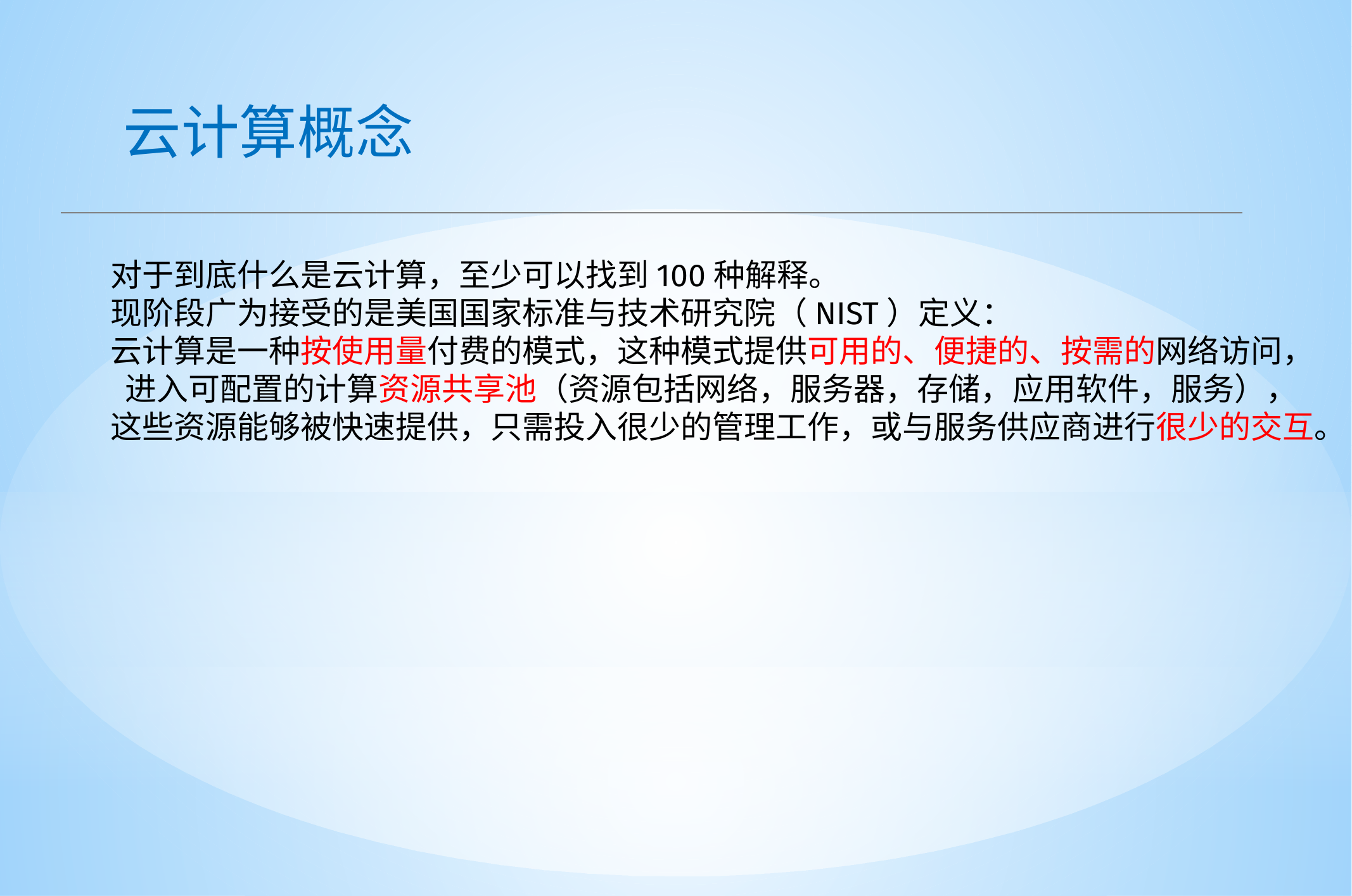

云计算概念
对于到底什么是云计算，至少可以找到100种解释。
现阶段广为接受的是美国国家标准与技术研究院（NIST）定义：
云计算是一种按使用量付费的模式，这种模式提供可用的、便捷的、按需的网络访问，
 进入可配置的计算资源共享池（资源包括网络，服务器，存储，应用软件，服务），
这些资源能够被快速提供，只需投入很少的管理工作，或与服务供应商进行很少的交互。